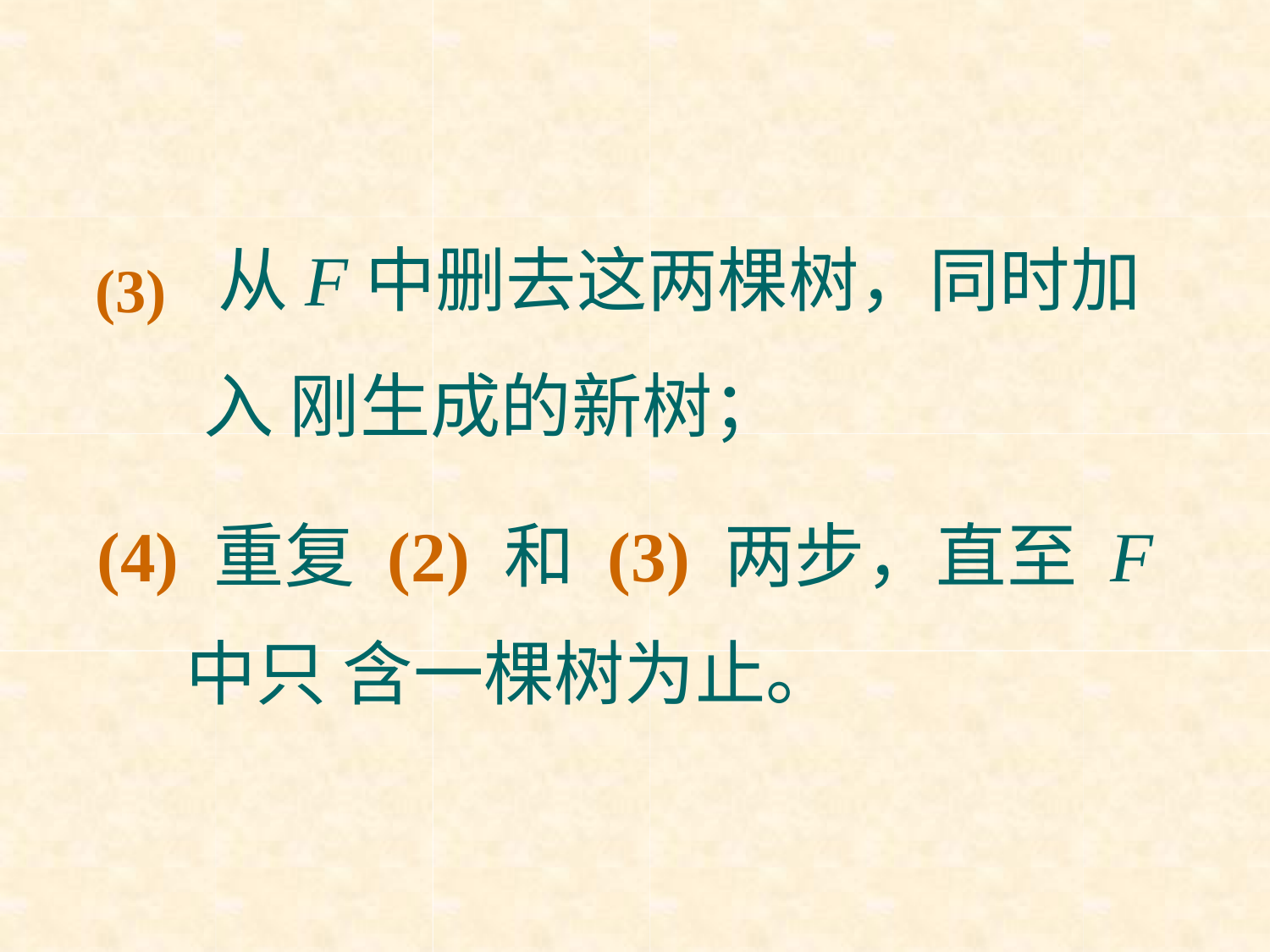

(3) 从F中删去这两棵树，同时加入 刚生成的新树；
(4) 重复 (2) 和 (3) 两步，直至 F 中只 含一棵树为止。